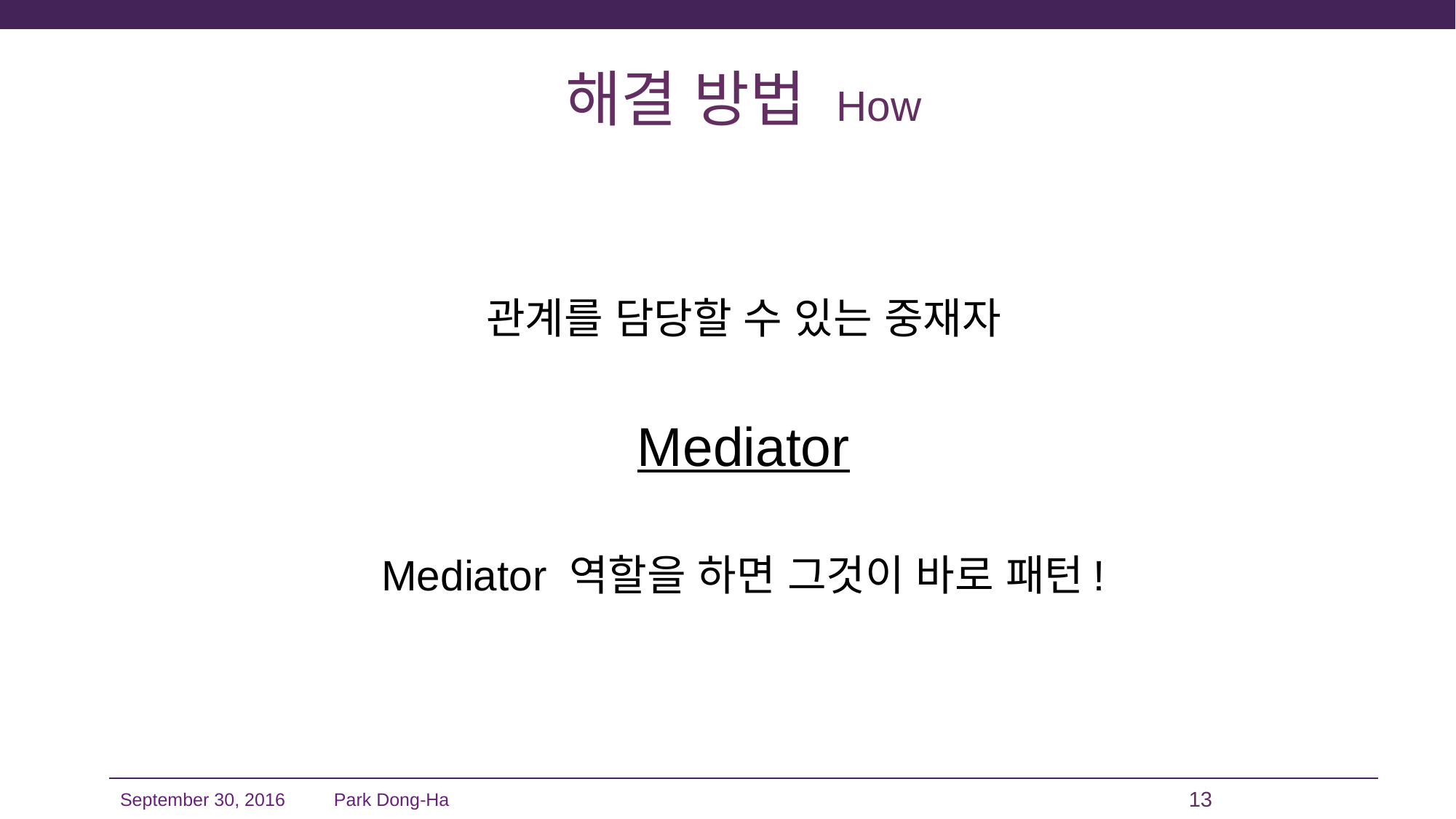

# 해결 방법 How
관계를 담당할 수 있는 중재자

Mediator

Mediator 역할을 하면 그것이 바로 패턴!
Park Dong-Ha
13